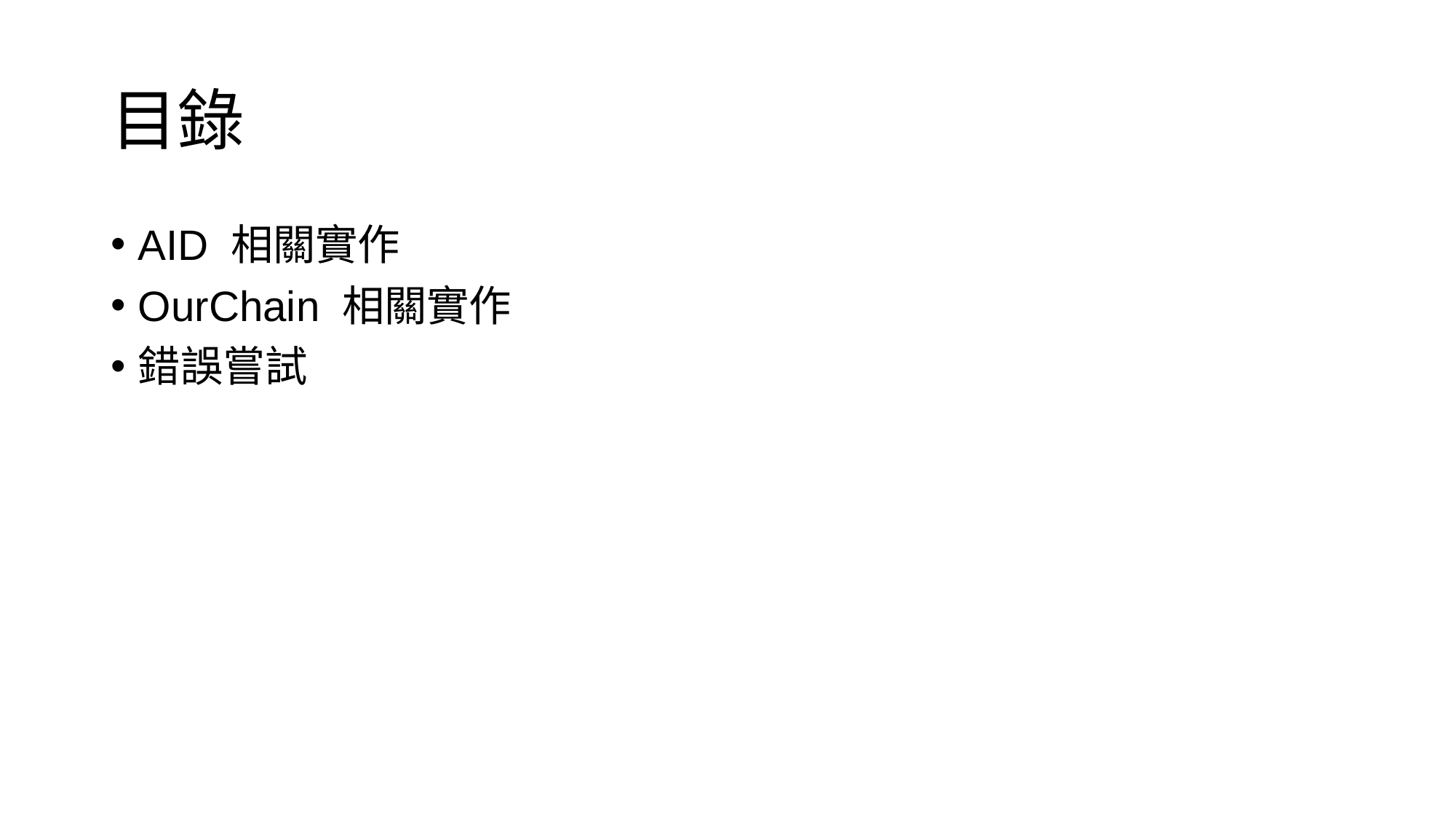

# 目錄
AID 相關實作
OurChain 相關實作
錯誤嘗試